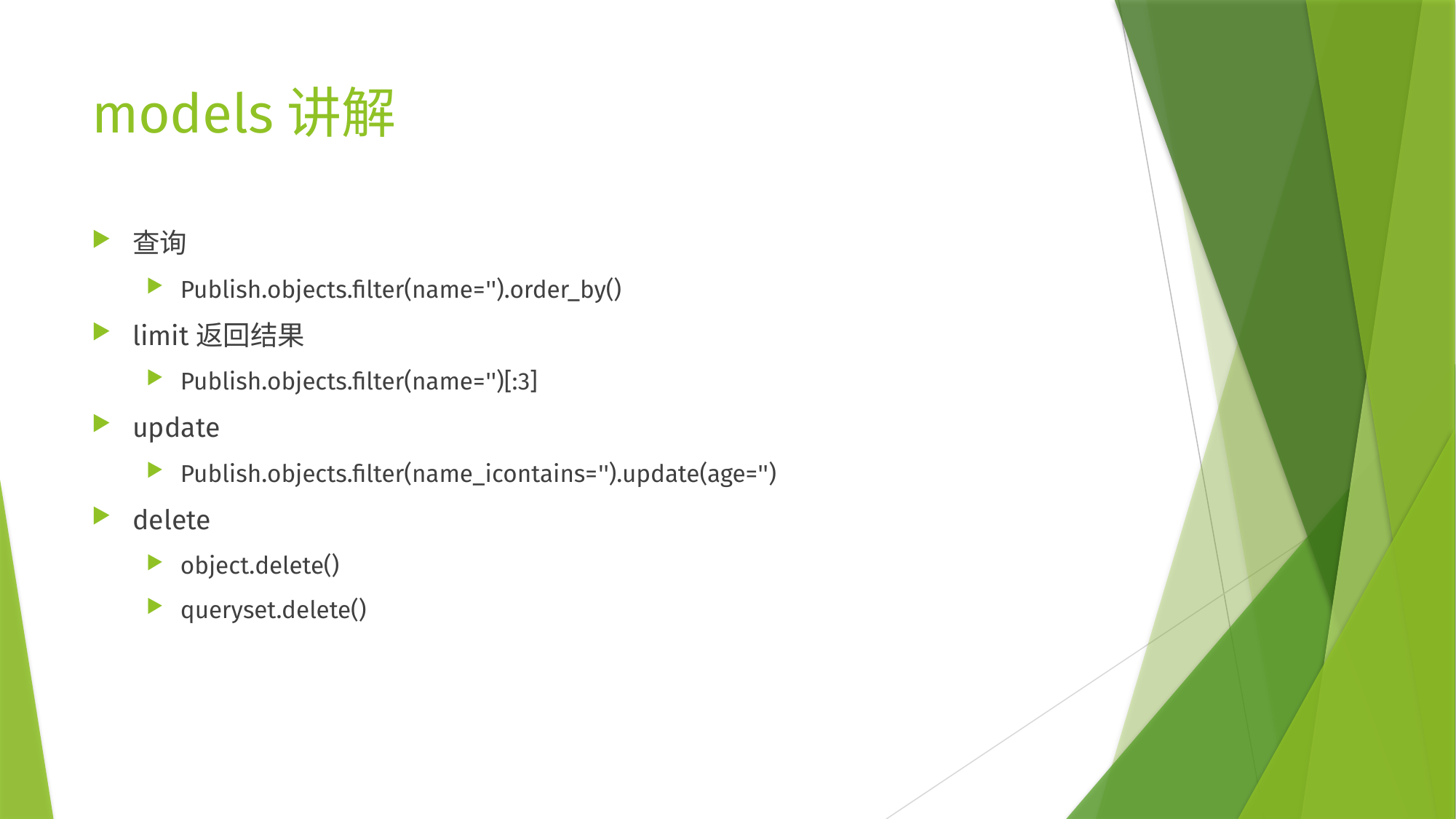

# models讲解
查询
Publish.objects.filter(name='').order_by()
limit返回结果
Publish.objects.filter(name='')[:3]
update
Publish.objects.filter(name_icontains='').update(age='')
delete
object.delete()
queryset.delete()